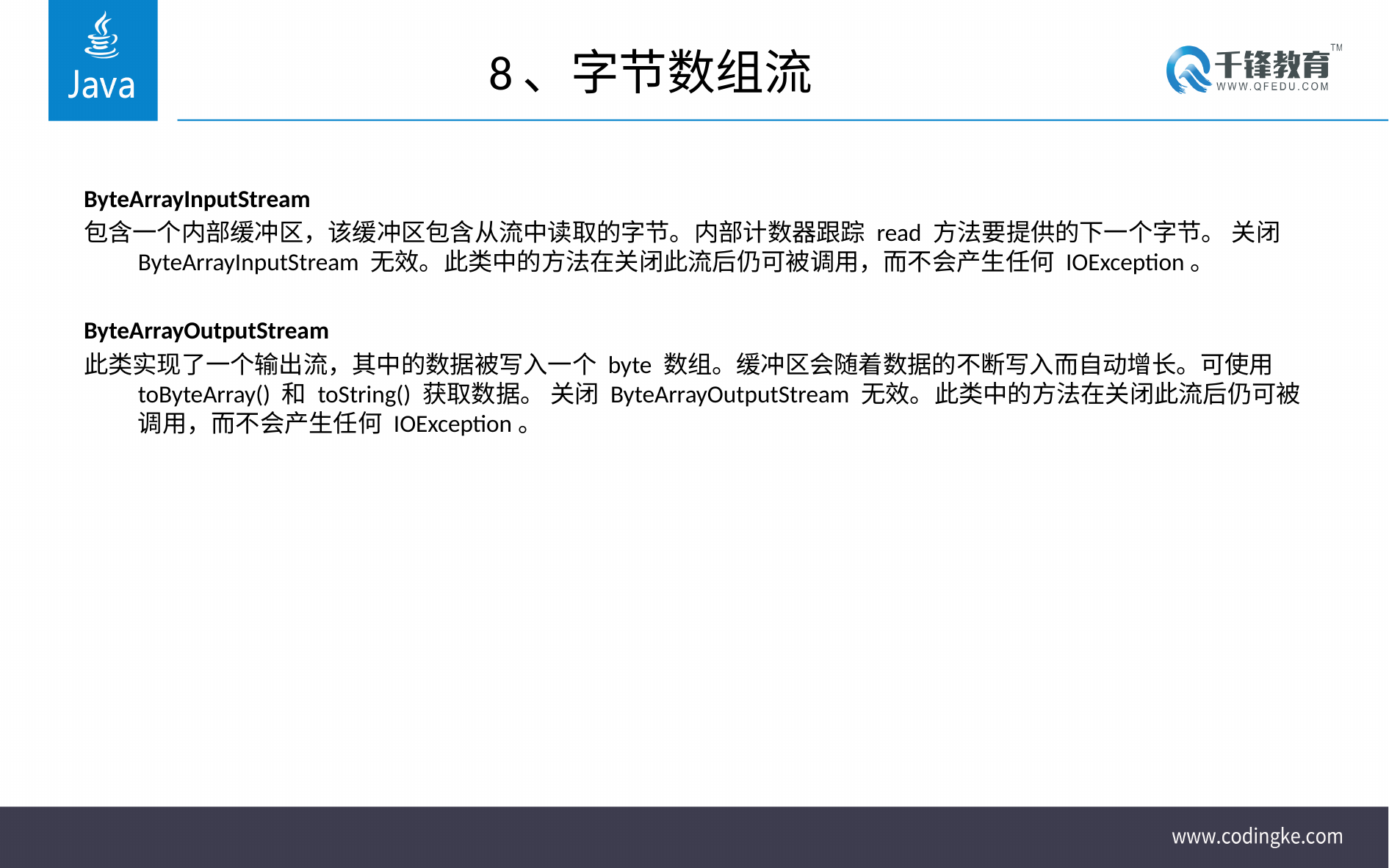

# 8、字节数组流
ByteArrayInputStream
包含一个内部缓冲区，该缓冲区包含从流中读取的字节。内部计数器跟踪 read 方法要提供的下一个字节。 关闭 ByteArrayInputStream 无效。此类中的方法在关闭此流后仍可被调用，而不会产生任何 IOException。

ByteArrayOutputStream
此类实现了一个输出流，其中的数据被写入一个 byte 数组。缓冲区会随着数据的不断写入而自动增长。可使用 toByteArray() 和 toString() 获取数据。 关闭 ByteArrayOutputStream 无效。此类中的方法在关闭此流后仍可被调用，而不会产生任何 IOException。